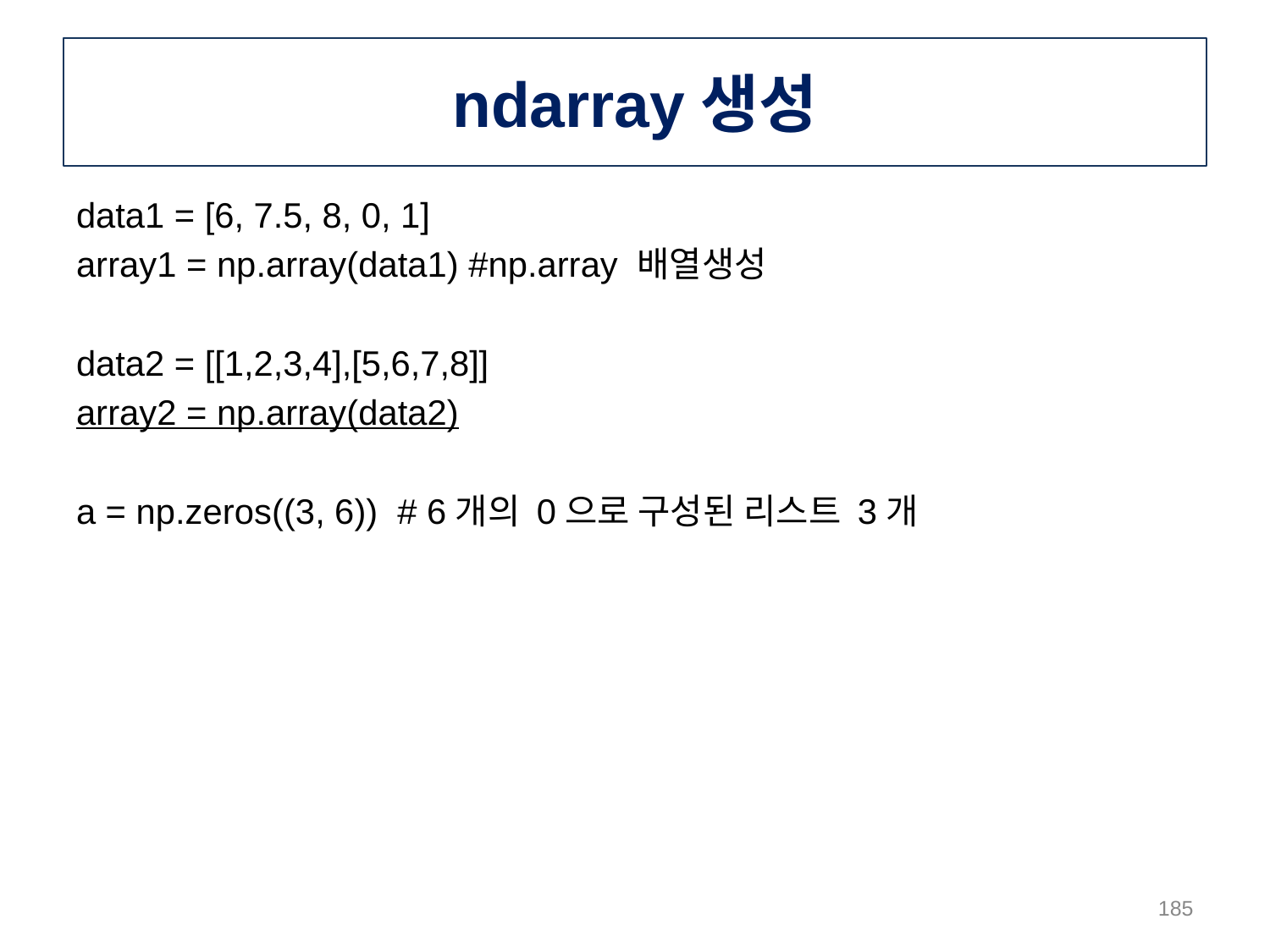

# ndarray생성
data1 = [6, 7.5, 8, 0, 1]
array1 = np.array(data1) #np.array 배열생성

data2 = [[1,2,3,4],[5,6,7,8]]
array2 = np.array(data2)

a = np.zeros((3, 6))  # 6개의 0으로 구성된 리스트 3개
185